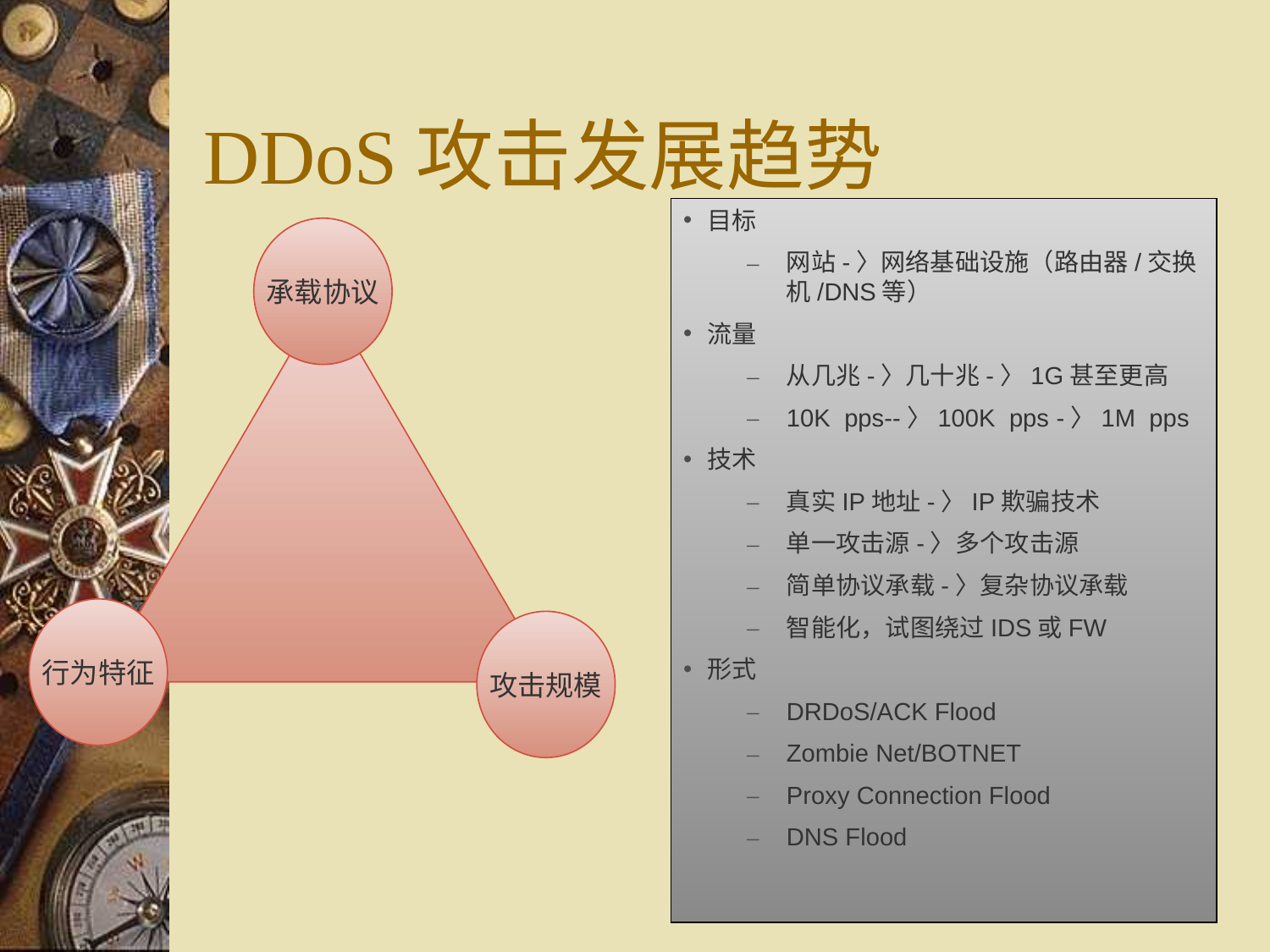

# DDoS攻击发展趋势
目标
网站-〉网络基础设施（路由器/交换机/DNS等）
流量
从几兆-〉几十兆-〉1G甚至更高
10K  pps--〉100K  pps -〉1M  pps
技术
真实IP地址-〉IP欺骗技术
单一攻击源-〉多个攻击源
简单协议承载-〉复杂协议承载
智能化，试图绕过IDS或FW
形式
DRDoS/ACK Flood
Zombie Net/BOTNET
Proxy Connection Flood
DNS Flood
承载协议

行为特征
攻击规模